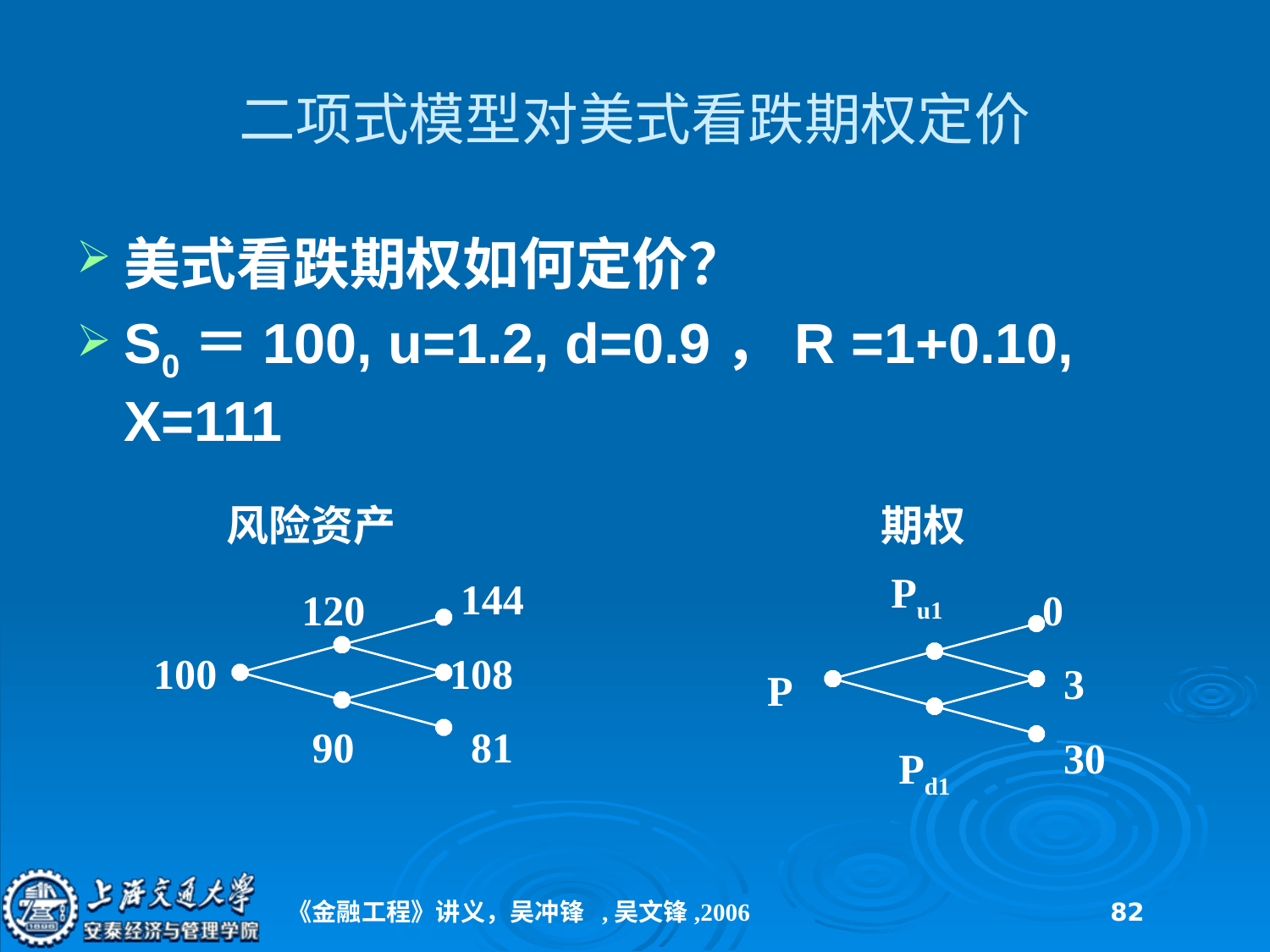

# 二项式模型对美式看跌期权定价
美式看跌期权如何定价？
S0＝100, u=1.2, d=0.9，R =1+0.10, X=111

风险资产
期权
Pu1
144
120
0

100
108

3
P

90
81
30
Pd1